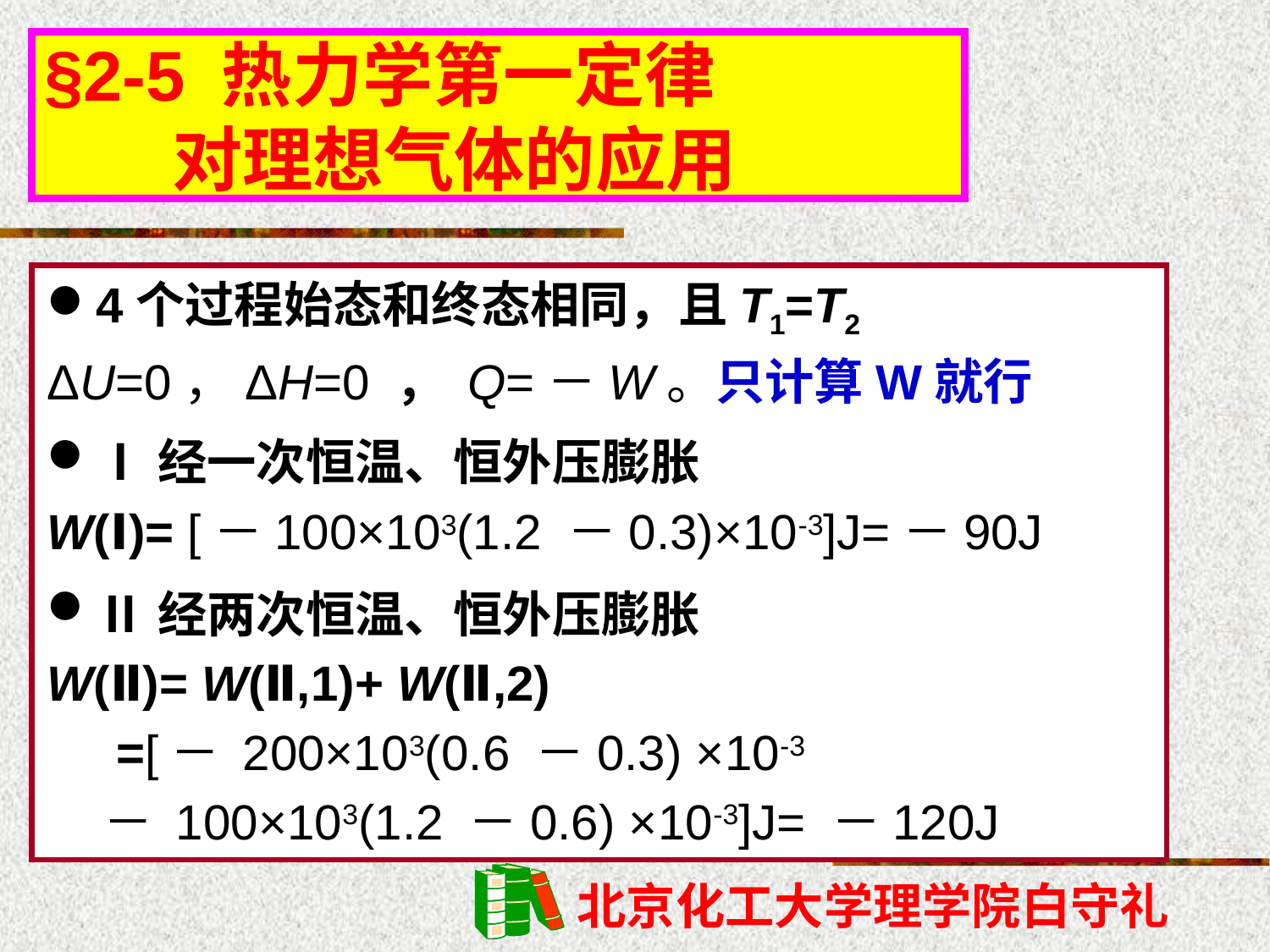

§2-5 热力学第一定律
     对理想气体的应用

4个过程始态和终态相同，且T1=T2
ΔU=0，ΔH=0 ， Q=－W。只计算W就行
Ⅰ经一次恒温、恒外压膨胀
W(Ⅰ)= [－100×103(1.2 －0.3)×10-3]J=－90J
Ⅱ经两次恒温、恒外压膨胀
W(Ⅱ)= W(Ⅱ,1)+ W(Ⅱ,2)
     =[－ 200×103(0.6 －0.3) ×10-3
       － 100×103(1.2 －0.6) ×10-3]J= －120J